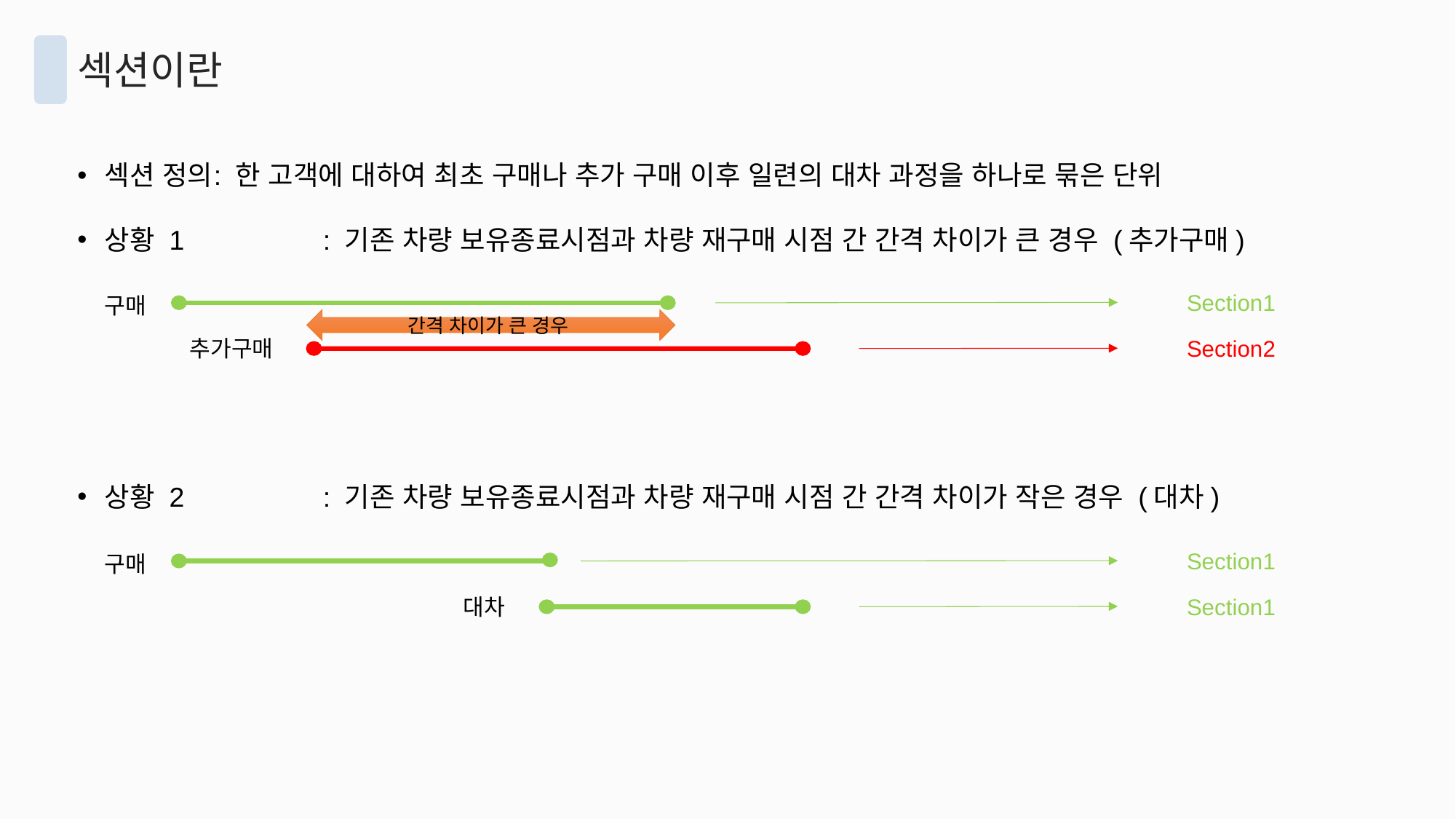

섹션이란

섹션 정의	: 한 고객에 대하여 최초 구매나 추가 구매 이후 일련의 대차 과정을 하나로 묶은 단위
상황 1		: 기존 차량 보유종료시점과 차량 재구매 시점 간 간격 차이가 큰 경우 (추가구매)
Section1
구매

간격 차이가 큰 경우
추가구매
Section2

상황 2		: 기존 차량 보유종료시점과 차량 재구매 시점 간 간격 차이가 작은 경우 (대차)
Section1
구매

대차
Section1